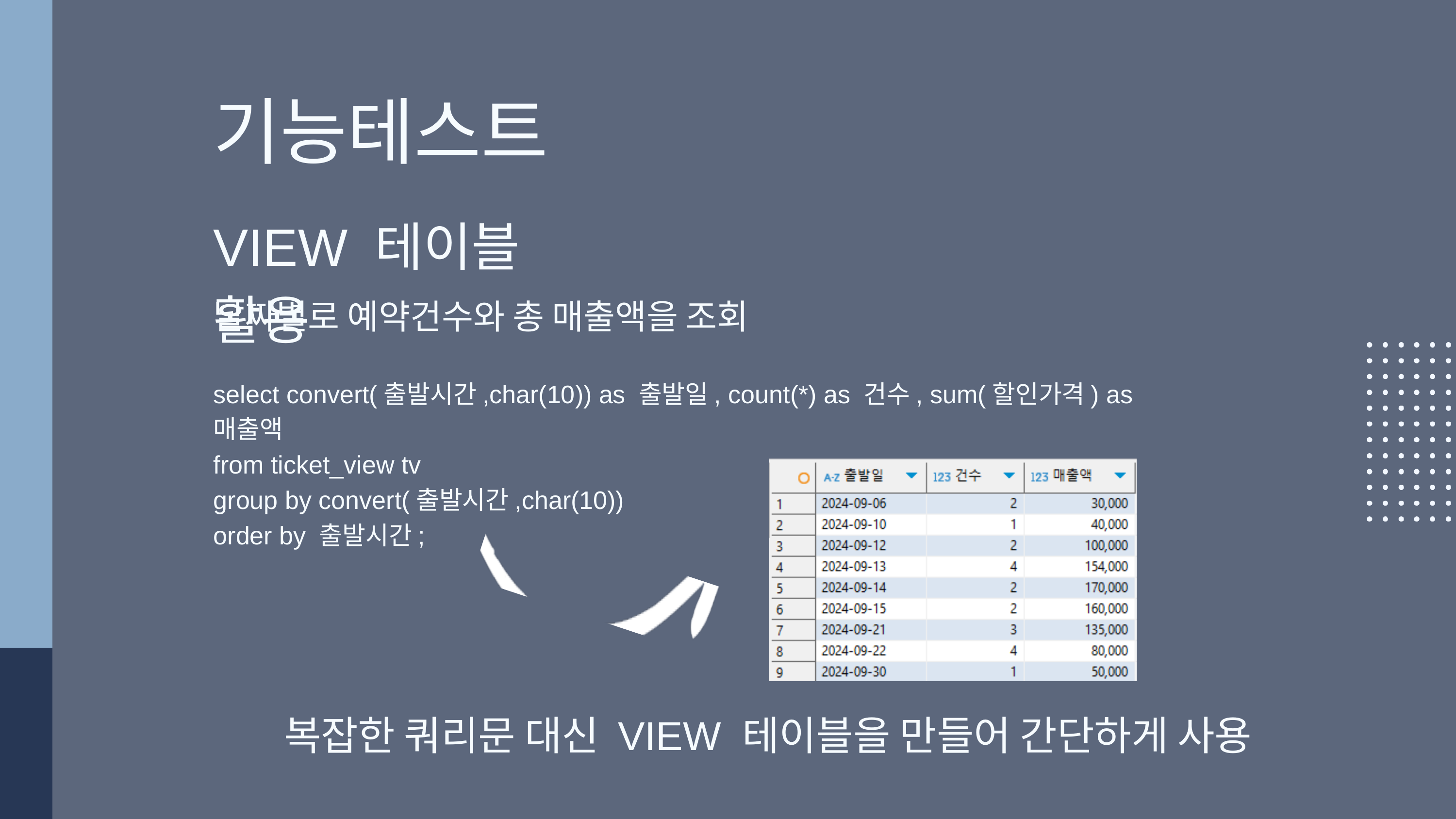

기능테스트
VIEW 테이블 활용
날짜별로 예약건수와 총 매출액을 조회

select convert(출발시간,char(10)) as 출발일, count(*) as 건수, sum(할인가격) as 매출액
from ticket_view tv
group by convert(출발시간,char(10))
order by 출발시간;

복잡한 쿼리문 대신 VIEW 테이블을 만들어 간단하게 사용